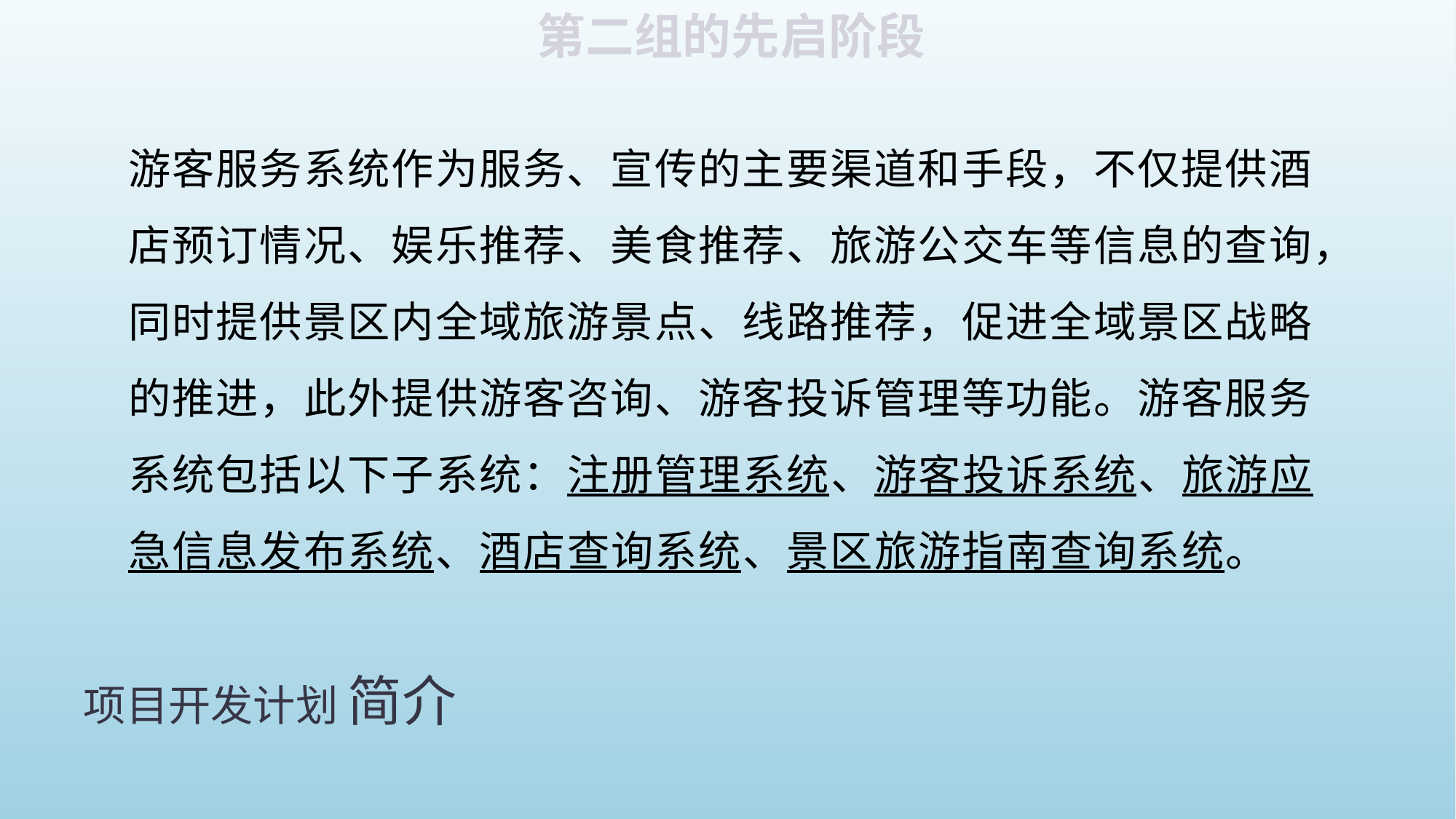

第二组的先启阶段
游客服务系统作为服务、宣传的主要渠道和手段，不仅提供酒店预订情况、娱乐推荐、美食推荐、旅游公交车等信息的查询，同时提供景区内全域旅游景点、线路推荐，促进全域景区战略的推进，此外提供游客咨询、游客投诉管理等功能。游客服务系统包括以下子系统：注册管理系统、游客投诉系统、旅游应急信息发布系统、酒店查询系统、景区旅游指南查询系统。
# 项目开发计划 简介